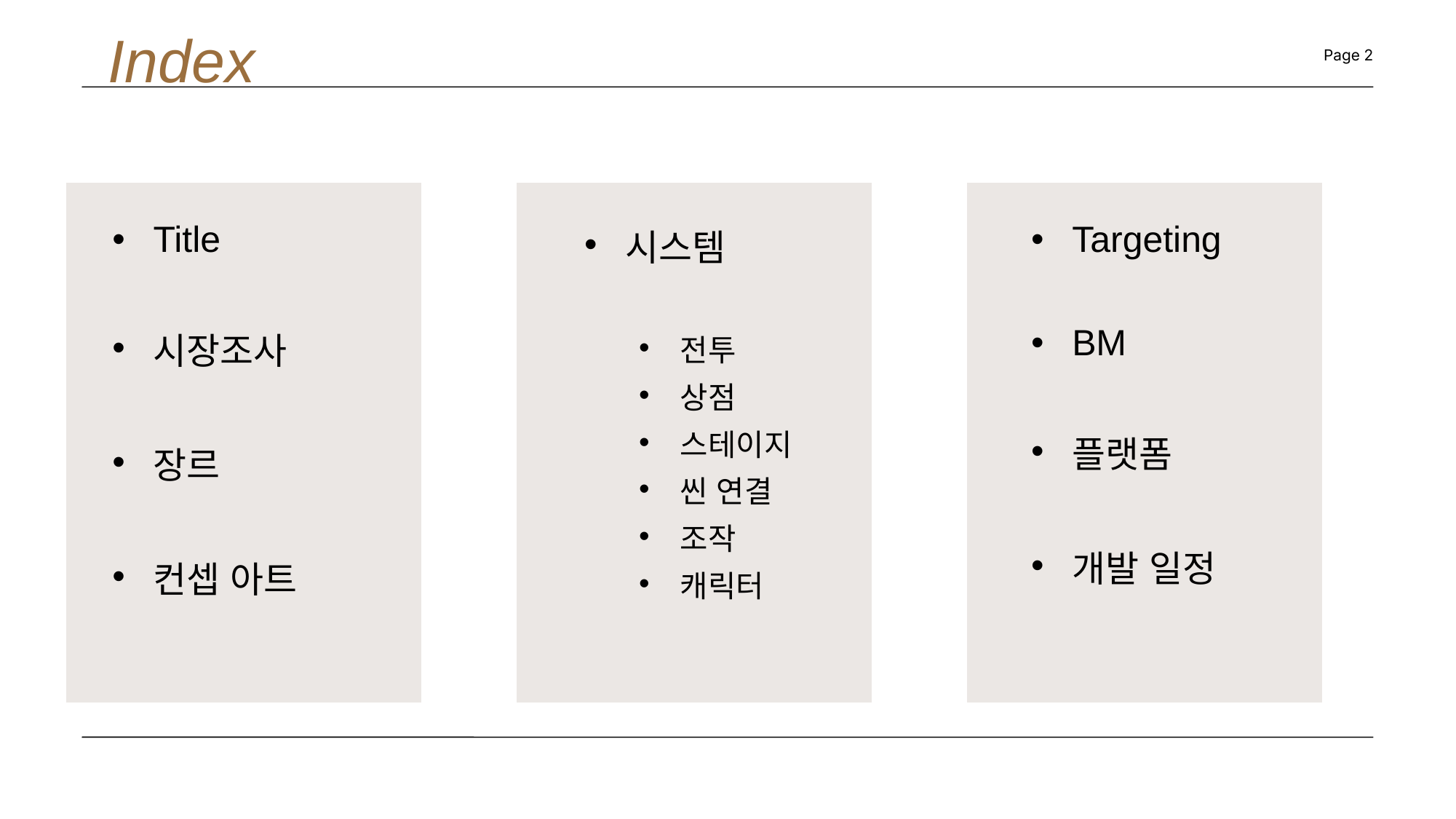

# Index
Page 2

Title

시장조사

장르

컨셉 아트
시스템

전투
상점
스테이지
씬 연결
조작
캐릭터

Targeting

BM

플랫폼

개발 일정